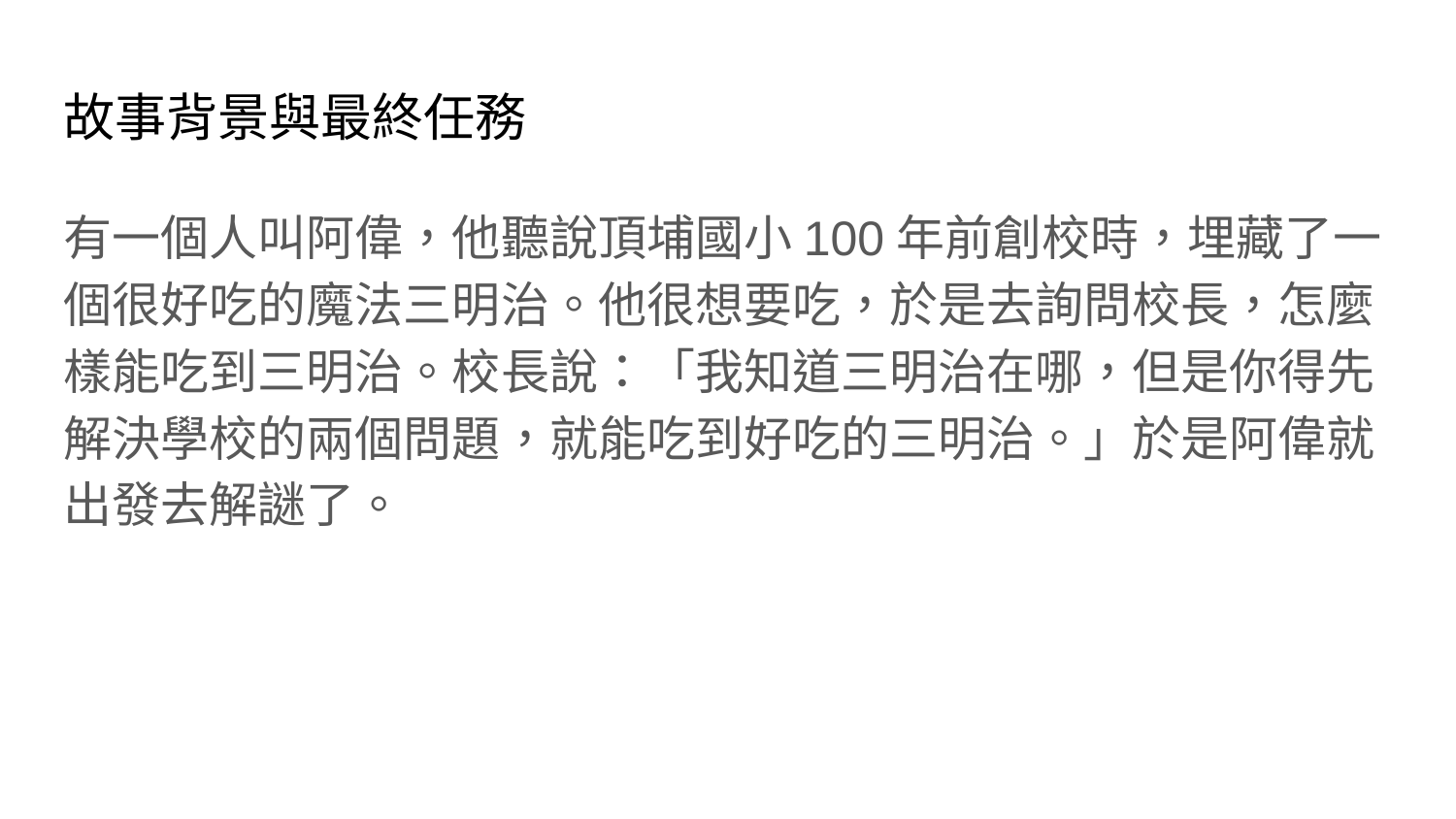

故事背景與最終任務
有一個人叫阿偉，他聽說頂埔國小100年前創校時，埋藏了一個很好吃的魔法三明治。他很想要吃，於是去詢問校長，怎麼樣能吃到三明治。校長說：「我知道三明治在哪，但是你得先解決學校的兩個問題，就能吃到好吃的三明治。」於是阿偉就出發去解謎了。